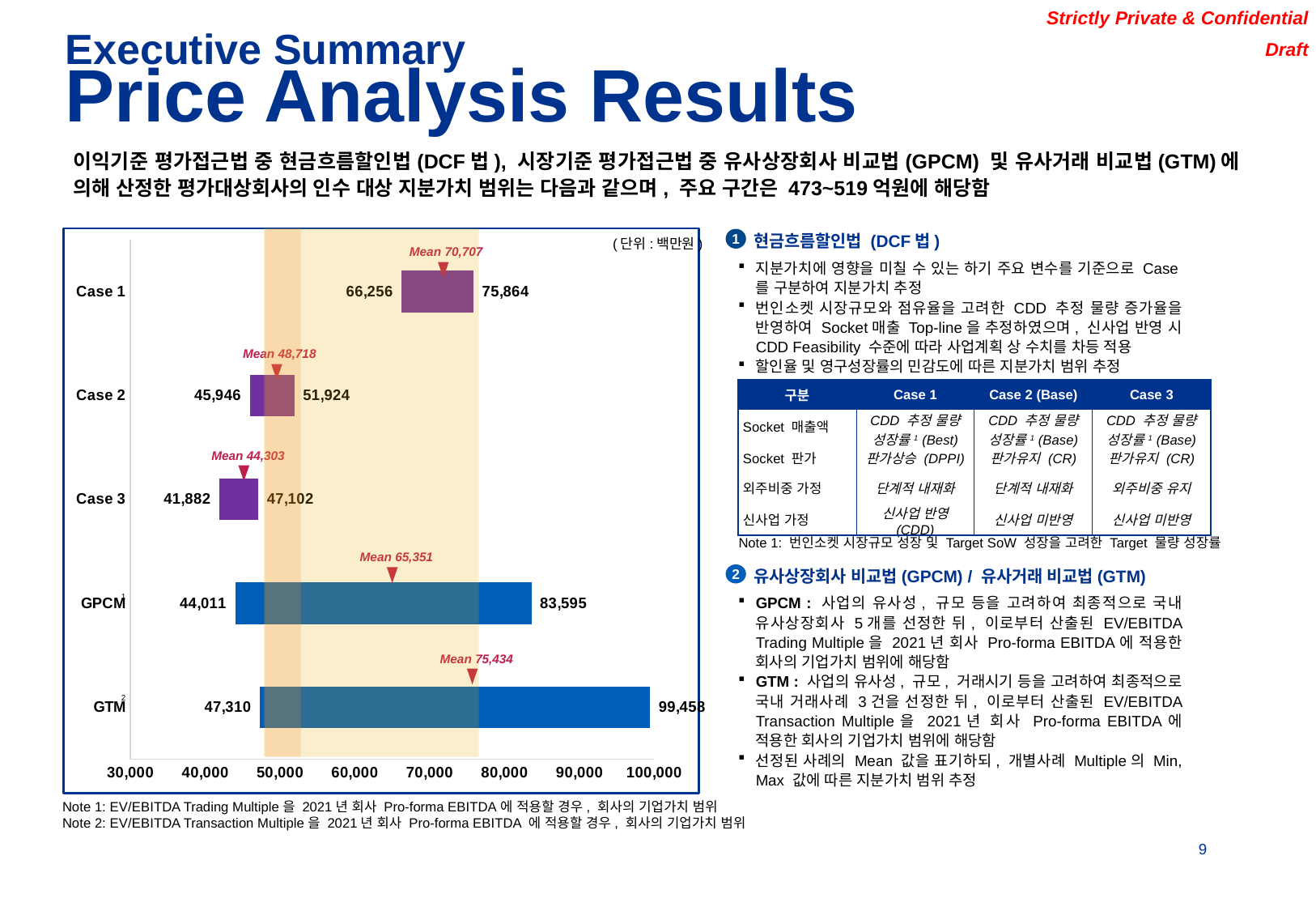

Executive Summary
Price Analysis Results
이익기준 평가접근법 중 현금흐름할인법(DCF법), 시장기준 평가접근법 중 유사상장회사 비교법(GPCM) 및 유사거래 비교법(GTM)에 의해 산정한 평가대상회사의 인수 대상 지분가치 범위는 다음과 같으며, 주요 구간은 473~519억원에 해당함

### Chart

| Category | Min | 차이 | Max |
|---|---|---|---|
| GTM | 47309.986975256346 | 52147.751952260216 | 99457.73892751656 |
| GPCM | 44010.626309446736 | 39584.45353609922 | 83595.07984554596 |
| Case 3 | 41881.91680245853 | 5219.65468884648 | 47101.57149130501 |
| Case 2 | 45946.43417527015 | 5977.984960075431 | 51924.41913534558 |
| Case 1 | 66256.20919891514 | 9607.944879929215 | 75864.15407884435 |
현금흐름할인법 (DCF법)
1
지분가치에 영향을 미칠 수 있는 하기 주요 변수를 기준으로 Case를 구분하여 지분가치 추정
번인소켓 시장규모와 점유율을 고려한 CDD 추정 물량 증가율을 반영하여 Socket매출 Top-line을 추정하였으며, 신사업 반영 시 CDD Feasibility 수준에 따라 사업계획 상 수치를 차등 적용
할인율 및 영구성장률의 민감도에 따른 지분가치 범위 추정
(단위:백만원)

Mean 70,707

Mean 48,718

| 구분 | Case 1 | Case 2 (Base) | Case 3 |
| --- | --- | --- | --- |
| Socket 매출액 | CDD 추정 물량 성장률1 (Best) | CDD 추정 물량 성장률1 (Base) | CDD 추정 물량 성장률1 (Base) |
| Socket 판가 | 판가상승 (DPPI) | 판가유지 (CR) | 판가유지 (CR) |
| 외주비중 가정 | 단계적 내재화 | 단계적 내재화 | 외주비중 유지 |
| 신사업 가정 | 신사업 반영 (CDD) | 신사업 미반영 | 신사업 미반영 |
Mean 44,303

Note 1: 번인소켓 시장규모 성장 및 Target SoW 성장을 고려한 Target 물량 성장률
Mean 65,351
유사상장회사 비교법(GPCM) / 유사거래 비교법(GTM)
2
GPCM : 사업의 유사성, 규모 등을 고려하여 최종적으로 국내 유사상장회사 5개를 선정한 뒤, 이로부터 산출된 EV/EBITDA Trading Multiple을 2021년 회사 Pro-forma EBITDA에 적용한 회사의 기업가치 범위에 해당함
GTM : 사업의 유사성, 규모, 거래시기 등을 고려하여 최종적으로 국내 거래사례 3건을 선정한 뒤, 이로부터 산출된 EV/EBITDA Transaction Multiple을 2021년 회사 Pro-forma EBITDA에 적용한 회사의 기업가치 범위에 해당함
선정된 사례의 Mean 값을 표기하되, 개별사례 Multiple의 Min, Max 값에 따른 지분가치 범위 추정

1
Mean 75,434

2
Note 1: EV/EBITDA Trading Multiple을 2021년 회사 Pro-forma EBITDA에 적용할 경우, 회사의 기업가치 범위
Note 2: EV/EBITDA Transaction Multiple을 2021년 회사 Pro-forma EBITDA 에 적용할 경우, 회사의 기업가치 범위